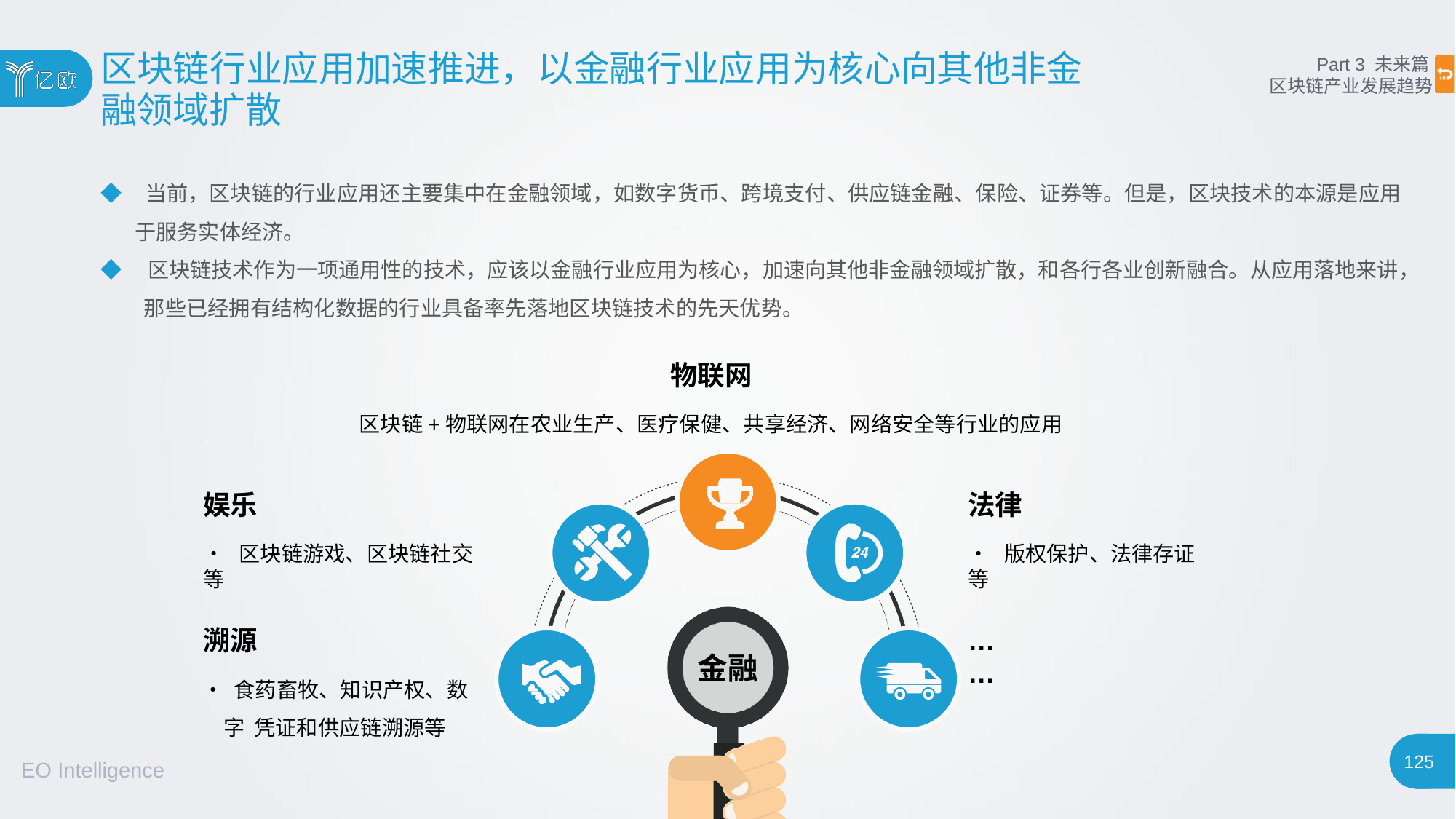

# 区块链行业应用加速推进，以金融行业应用为核心向其他非金
融领域扩散
Part 3 未来篇  区块链产业发展趋势

◆ 当前，区块链的行业应用还主要集中在金融领域，如数字货币、跨境支付、供应链金融、保险、证券等。但是，区块技术的本源是应用
于服务实体经济。
◆ 区块链技术作为一项通用性的技术，应该以金融行业应用为核心，加速向其他非金融领域扩散，和各行各业创新融合。从应用落地来讲，  那些已经拥有结构化数据的行业具备率先落地区块链技术的先天优势。

物联网
区块链+物联网在农业生产、医疗保健、共享经济、网络安全等行业的应用

娱乐
•  区块链游戏、区块链社交等
法律
•  版权保护、法律存证等

溯源
• 食药畜牧、知识产权、数字  凭证和供应链溯源等
……

金融

125
EO Intelligence